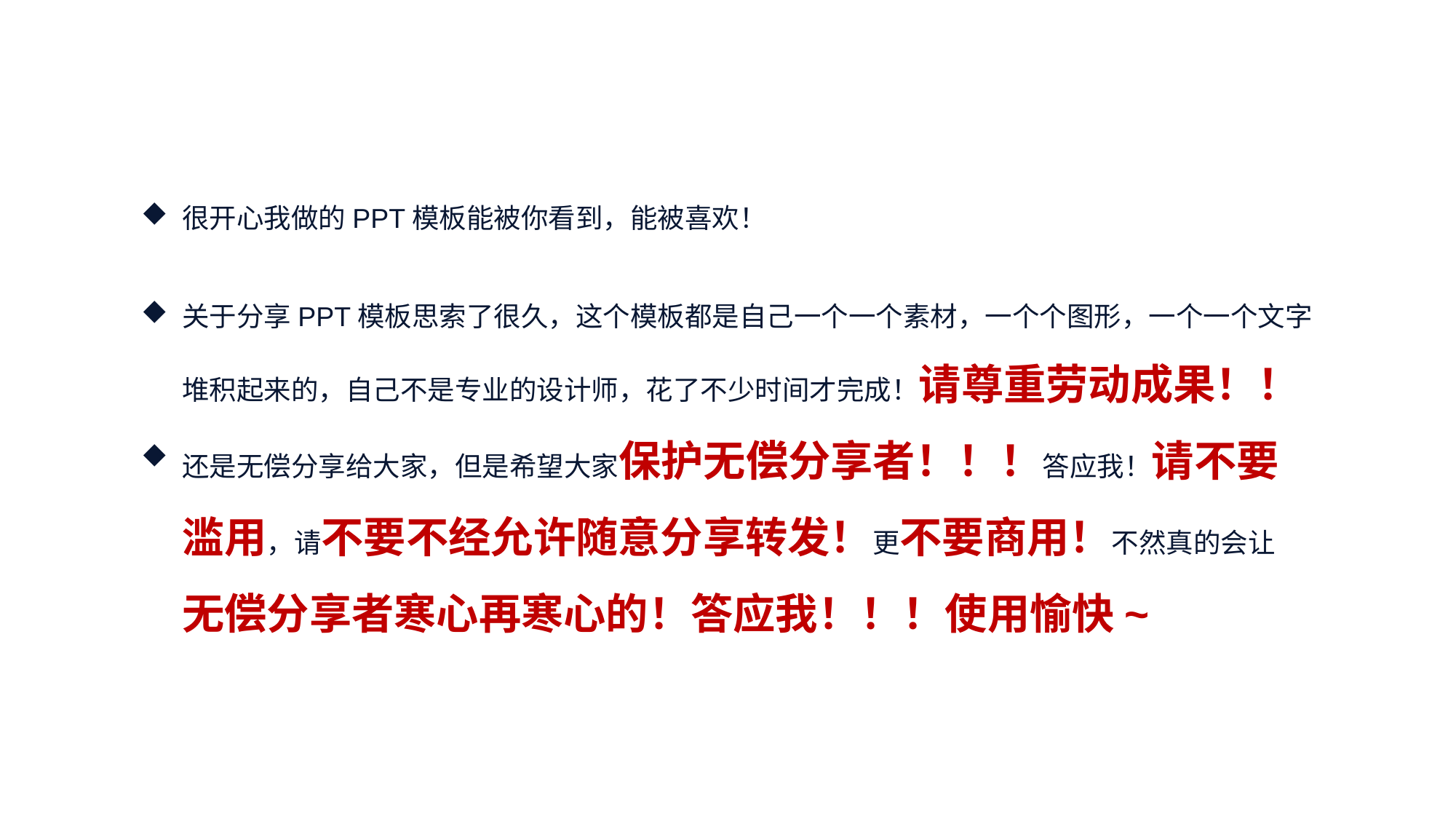

很开心我做的PPT模板能被你看到，能被喜欢！

关于分享PPT模板思索了很久，这个模板都是自己一个一个素材，一个个图形，一个一个文字堆积起来的，自己不是专业的设计师，花了不少时间才完成！请尊重劳动成果！！
还是无偿分享给大家，但是希望大家保护无偿分享者！！！答应我！请不要滥用，请不要不经允许随意分享转发！更不要商用！不然真的会让无偿分享者寒心再寒心的！答应我！！！使用愉快~